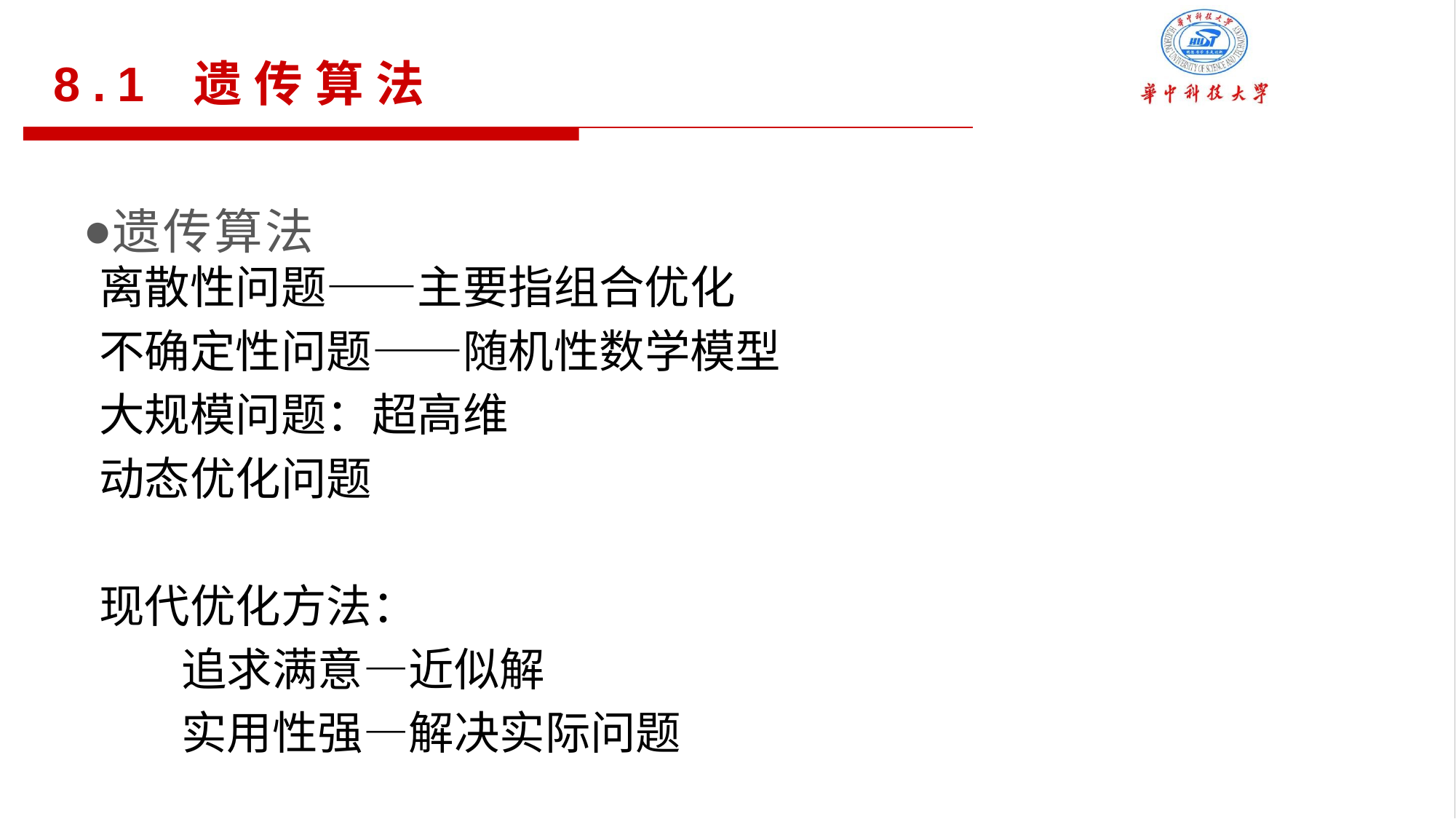

8.1 遗传算法

遗传算法
离散性问题——主要指组合优化
不确定性问题——随机性数学模型
大规模问题：超高维
动态优化问题

现代优化方法：
       追求满意—近似解
       实用性强—解决实际问题